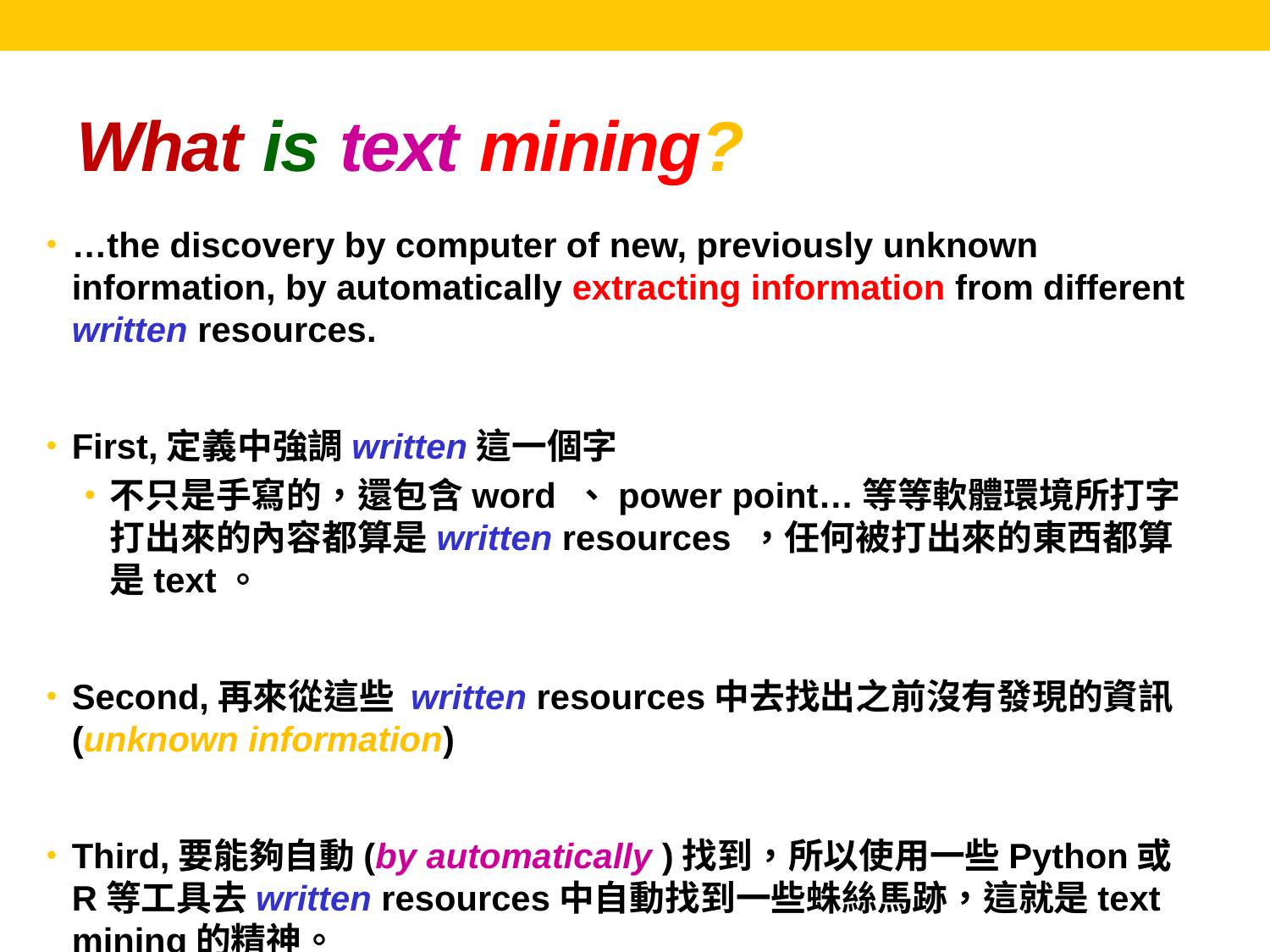

# What is text mining?
…the discovery by computer of new, previously unknown information, by automatically extracting information from different written resources.

First,定義中強調written這一個字
不只是手寫的，還包含word 、power point…等等軟體環境所打字打出來的內容都算是written resources ，任何被打出來的東西都算是text。

Second,再來從這些 written resources中去找出之前沒有發現的資訊(unknown information)

Third,要能夠自動(by automatically )找到，所以使用一些Python或R等工具去written resources中自動找到一些蛛絲馬跡，這就是text mining的精神。